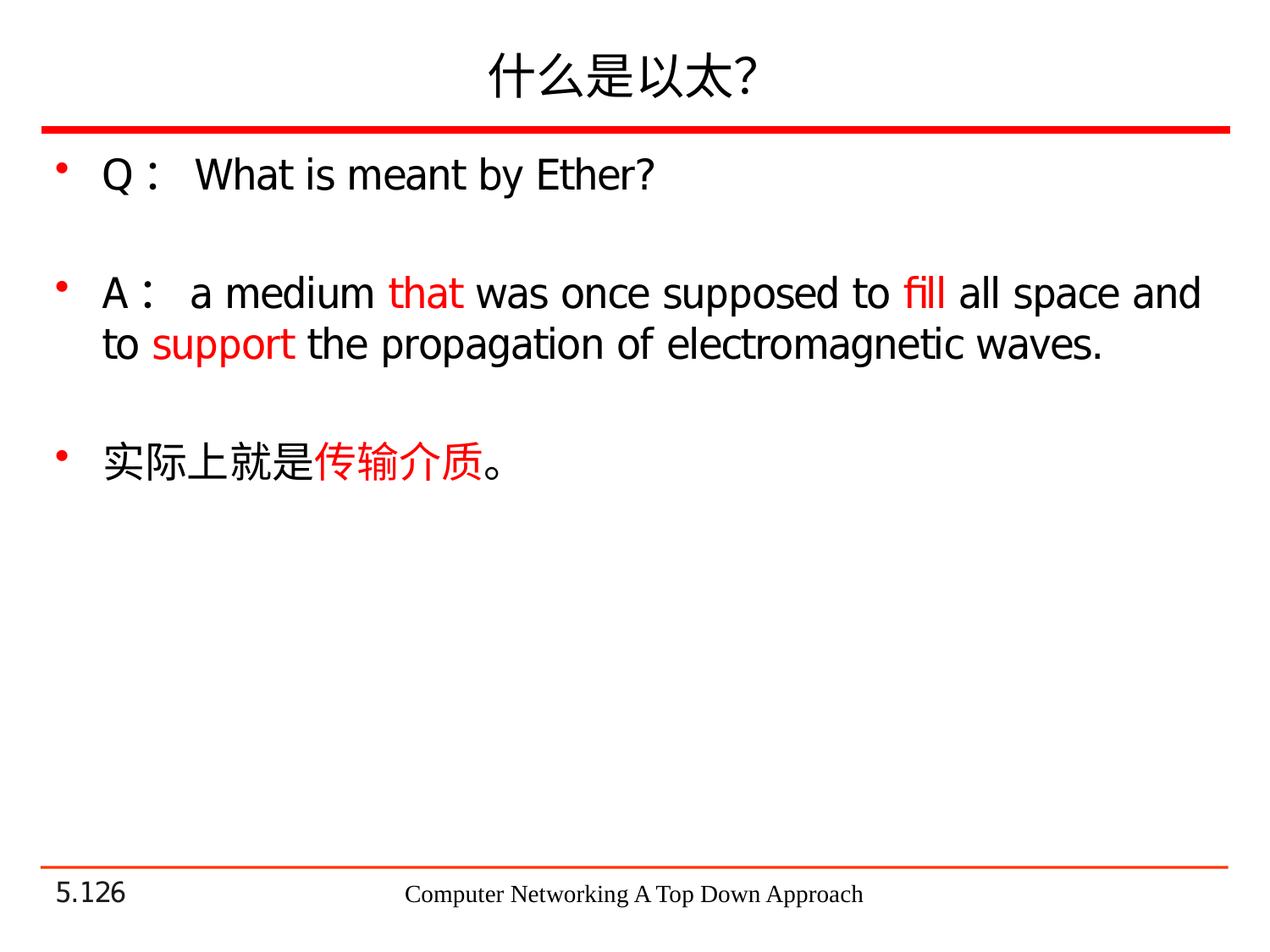

# 什么是以太？
Q：What is meant by Ether?

A：a medium that was once supposed to fill all space and to support the propagation of electromagnetic waves.

实际上就是传输介质。